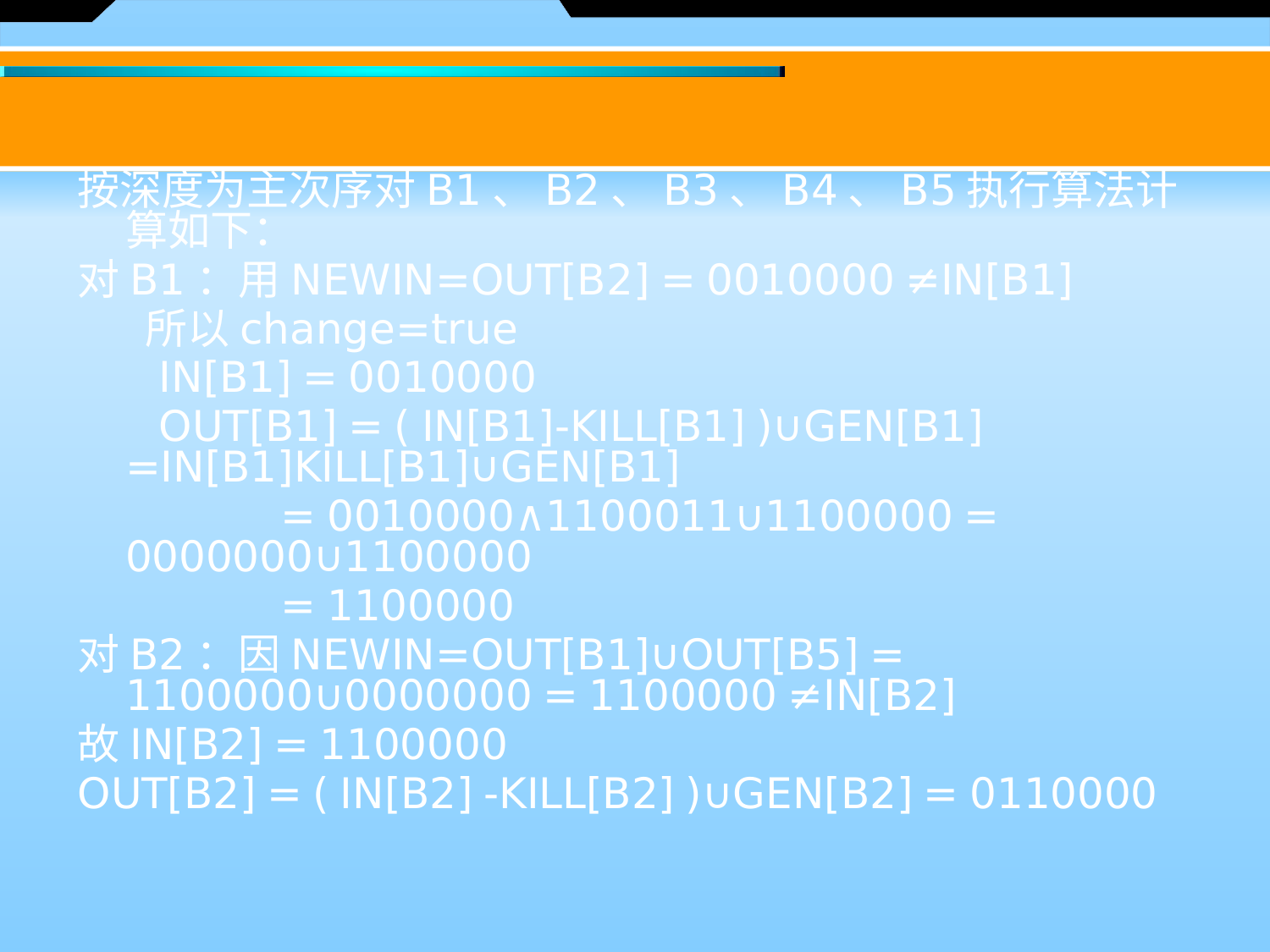

按深度为主次序对B1、B2、B3、B4、B5执行算法计算如下：
对B1：用NEWIN=OUT[B2] = 0010000 ≠IN[B1]
      所以change=true
      IN[B1] = 0010000
      OUT[B­1] = ( IN[B1]-KILL[B1] )∪GEN[B1] =IN[B1]KILL[B1]∪GEN[B1]
               = 0010000∧1100011∪1100000 = 0000000∪1100000
               = 1100000
对B2：因NEWIN=OUT[B1]∪OUT[B5] = 1100000∪0000000 = 1100000 ≠IN[B2]
故IN[B2] = 1100000
OUT[B2] = ( IN[B2] -KILL[B2] )∪GEN[B2] = 0110000